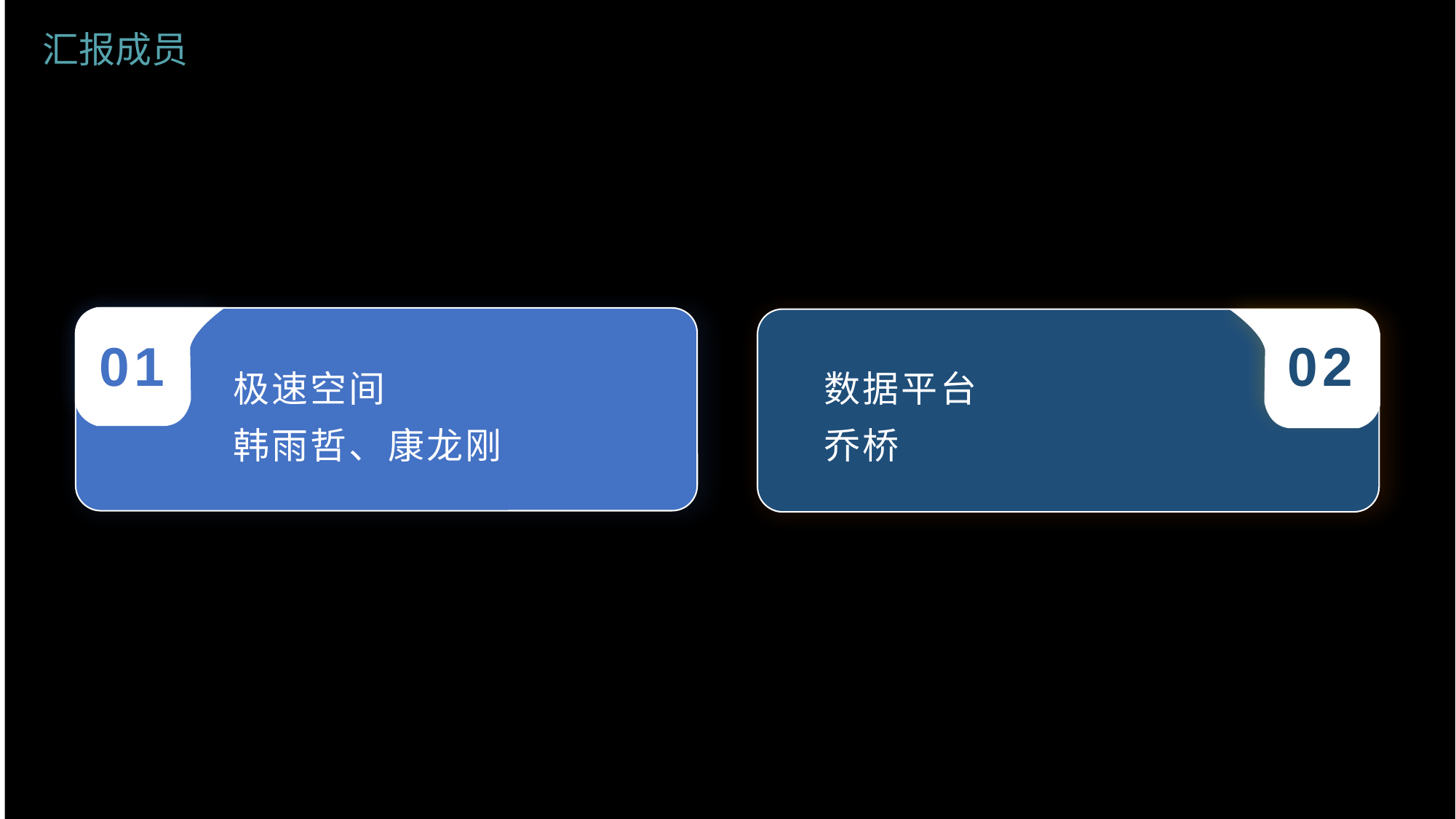

汇报成员

01
极速空间
韩雨哲、康龙刚
数据平台
乔桥
02